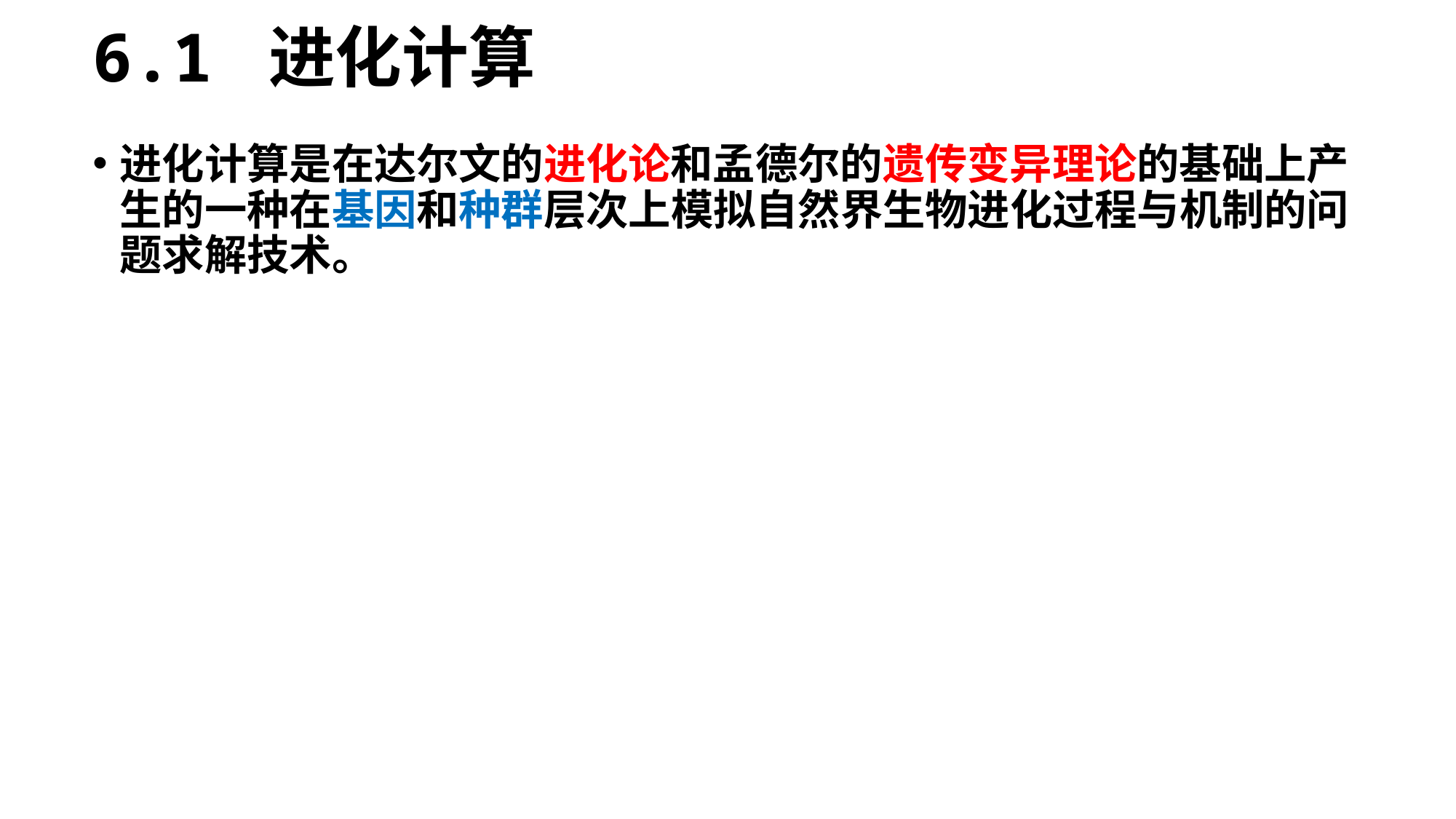

6.1 进化计算
进化计算是在达尔文的进化论和孟德尔的遗传变异理论的基础上产生的一种在基因和种群层次上模拟自然界生物进化过程与机制的问题求解技术。